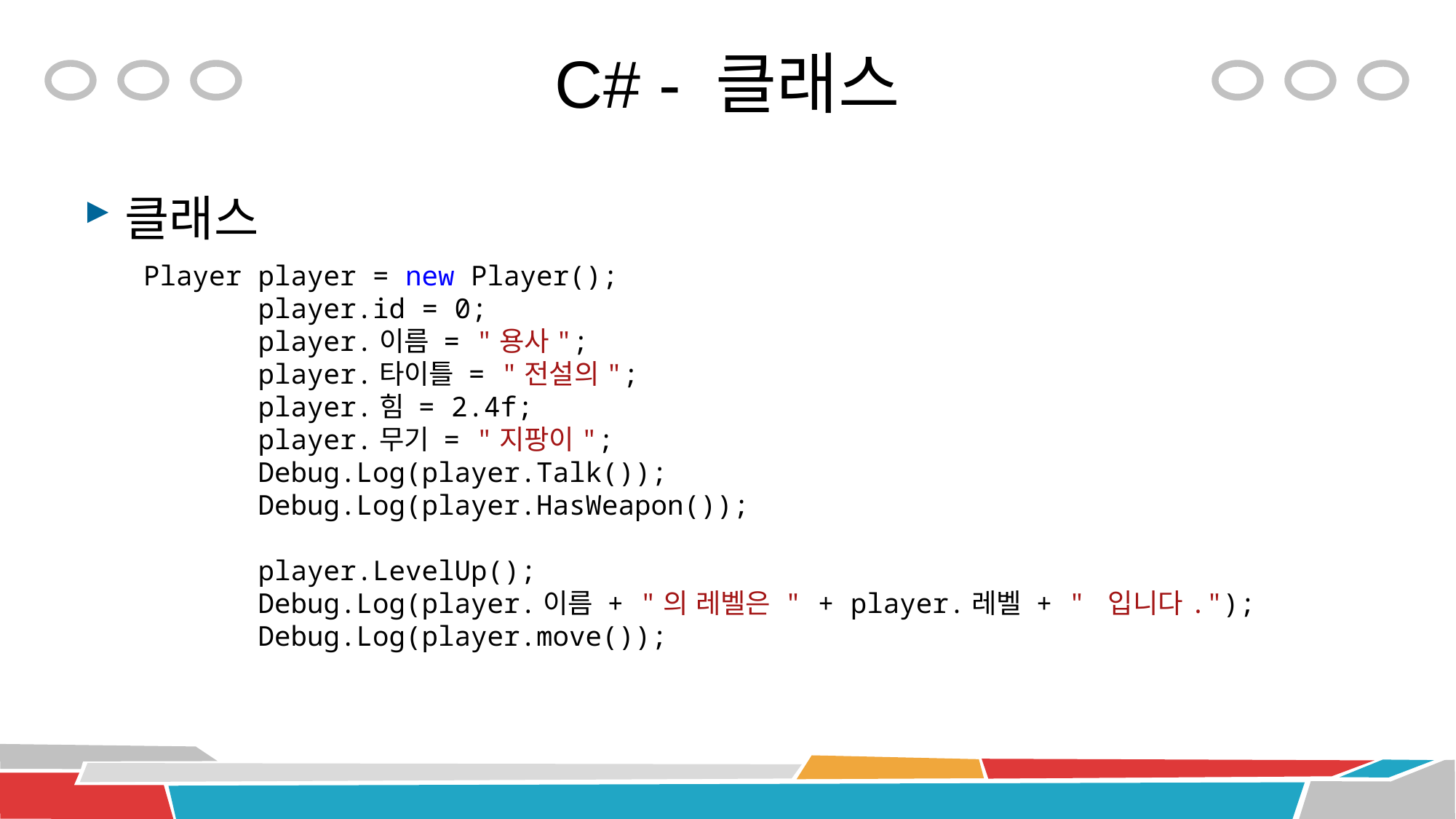

# C# - 클래스
클래스
 Player player = new Player();
        player.id = 0;
        player.이름 = "용사";
        player.타이틀 = "전설의";
        player.힘 = 2.4f;
        player.무기 = "지팡이";
        Debug.Log(player.Talk());
        Debug.Log(player.HasWeapon());

        player.LevelUp();
        Debug.Log(player.이름 + "의 레벨은 " + player.레벨 + " 입니다.");
        Debug.Log(player.move());